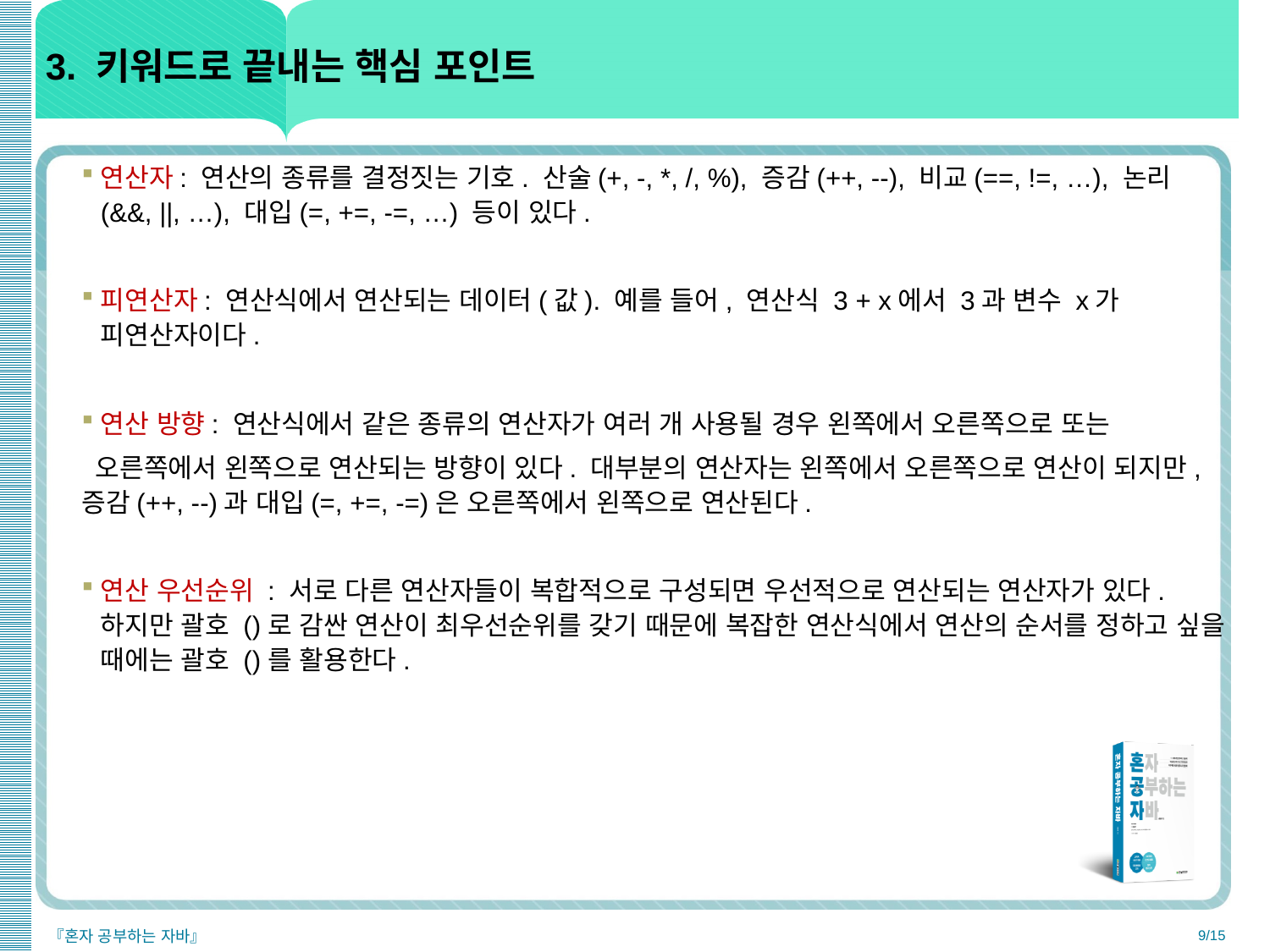

# 3. 키워드로 끝내는 핵심 포인트

연산자: 연산의 종류를 결정짓는 기호. 산술(+, -, *, /, %), 증감(++, --), 비교(==, !=, …), 논리(&&, ||, …), 대입(=, +=, -=, …) 등이 있다.

피연산자: 연산식에서 연산되는 데이터(값). 예를 들어, 연산식 3 + x에서 3과 변수 x가 피연산자이다.

연산 방향: 연산식에서 같은 종류의 연산자가 여러 개 사용될 경우 왼쪽에서 오른쪽으로 또는
 오른쪽에서 왼쪽으로 연산되는 방향이 있다. 대부분의 연산자는 왼쪽에서 오른쪽으로 연산이 되지만, 증감(++, --)과 대입(=, +=, -=)은 오른쪽에서 왼쪽으로 연산된다.

연산 우선순위 : 서로 다른 연산자들이 복합적으로 구성되면 우선적으로 연산되는 연산자가 있다. 하지만 괄호 ()로 감싼 연산이 최우선순위를 갖기 때문에 복잡한 연산식에서 연산의 순서를 정하고 싶을 때에는 괄호 ()를 활용한다.